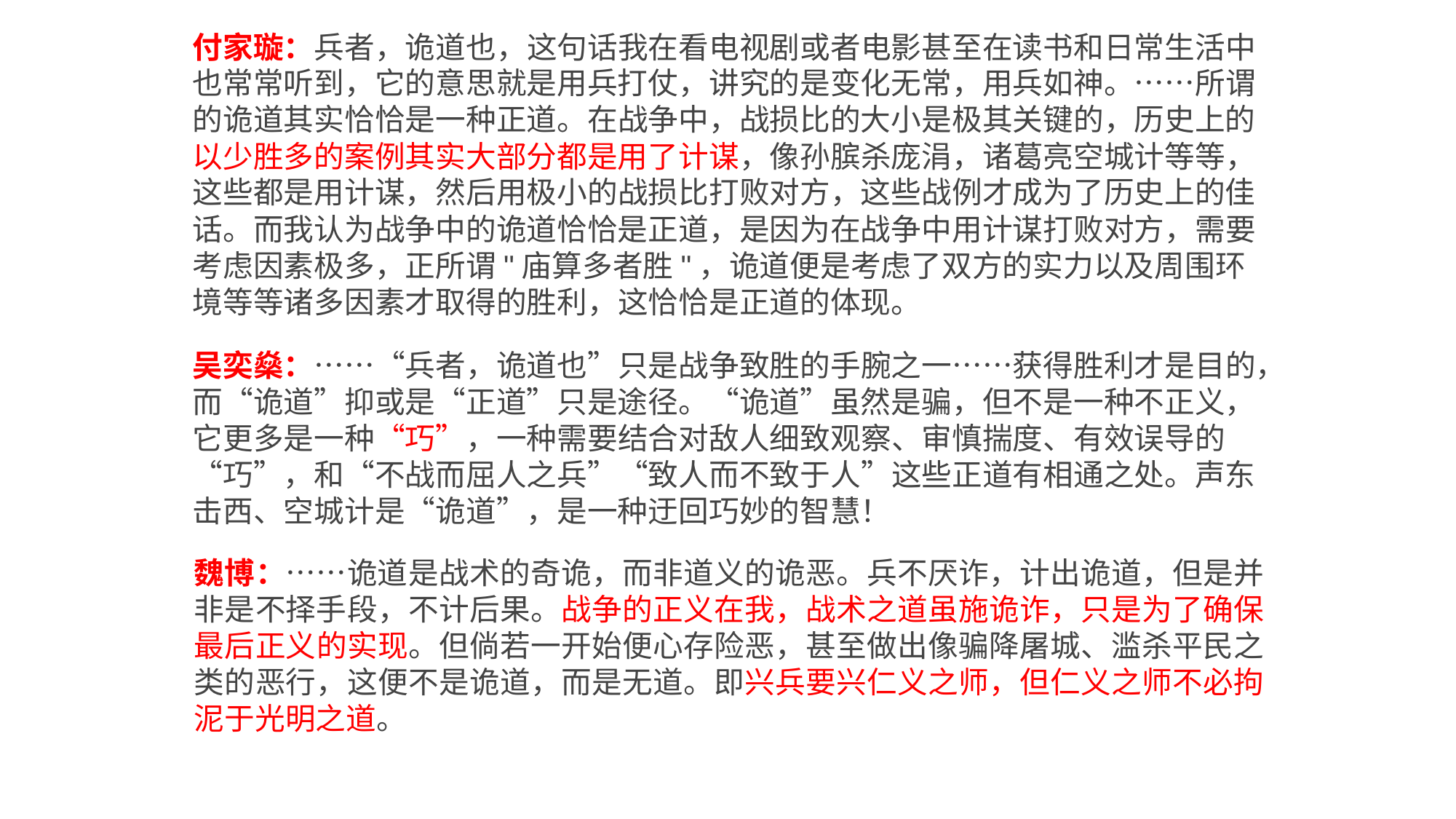

付家璇：兵者，诡道也，这句话我在看电视剧或者电影甚至在读书和日常生活中也常常听到，它的意思就是用兵打仗，讲究的是变化无常，用兵如神。……所谓的诡道其实恰恰是一种正道。在战争中，战损比的大小是极其关键的，历史上的以少胜多的案例其实大部分都是用了计谋，像孙膑杀庞涓，诸葛亮空城计等等，这些都是用计谋，然后用极小的战损比打败对方，这些战例才成为了历史上的佳话。而我认为战争中的诡道恰恰是正道，是因为在战争中用计谋打败对方，需要考虑因素极多，正所谓"庙算多者胜"，诡道便是考虑了双方的实力以及周围环境等等诸多因素才取得的胜利，这恰恰是正道的体现。
吴奕燊：……“兵者，诡道也”只是战争致胜的手腕之一……获得胜利才是目的，而“诡道”抑或是“正道”只是途径。“诡道”虽然是骗，但不是一种不正义，它更多是一种“巧”，一种需要结合对敌人细致观察、审慎揣度、有效误导的“巧”，和“不战而屈人之兵”“致人而不致于人”这些正道有相通之处。声东击西、空城计是“诡道”，是一种迂回巧妙的智慧！
魏博：……诡道是战术的奇诡，而非道义的诡恶。兵不厌诈，计出诡道，但是并非是不择手段，不计后果。战争的正义在我，战术之道虽施诡诈，只是为了确保最后正义的实现。但倘若一开始便心存险恶，甚至做出像骗降屠城、滥杀平民之类的恶行，这便不是诡道，而是无道。即兴兵要兴仁义之师，但仁义之师不必拘泥于光明之道。